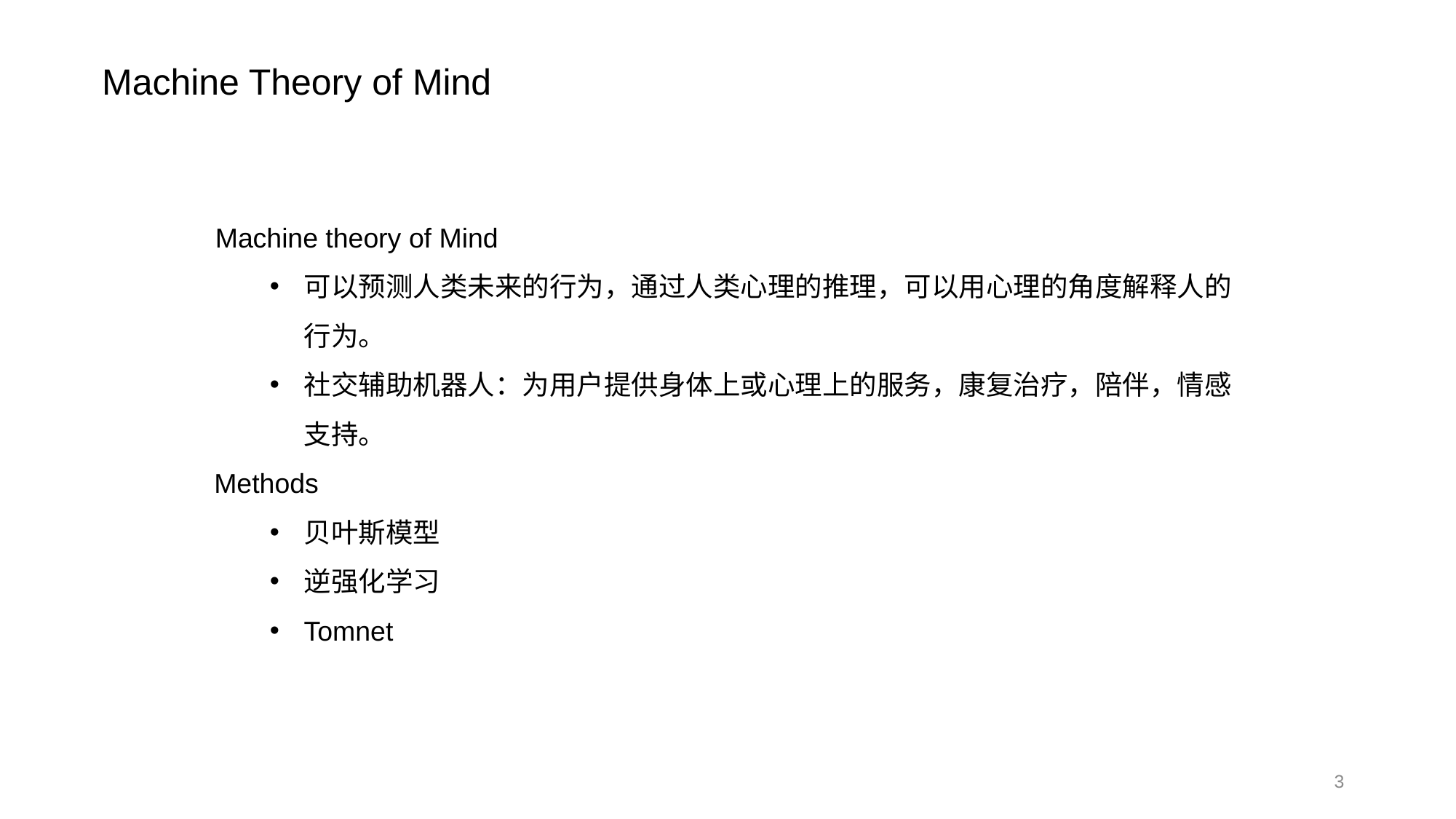

Machine Theory of Mind
Machine theory of Mind
可以预测人类未来的行为，通过人类心理的推理，可以用心理的角度解释人的行为。
社交辅助机器人：为用户提供身体上或心理上的服务，康复治疗，陪伴，情感支持。
       Methods
贝叶斯模型
逆强化学习
Tomnet
3